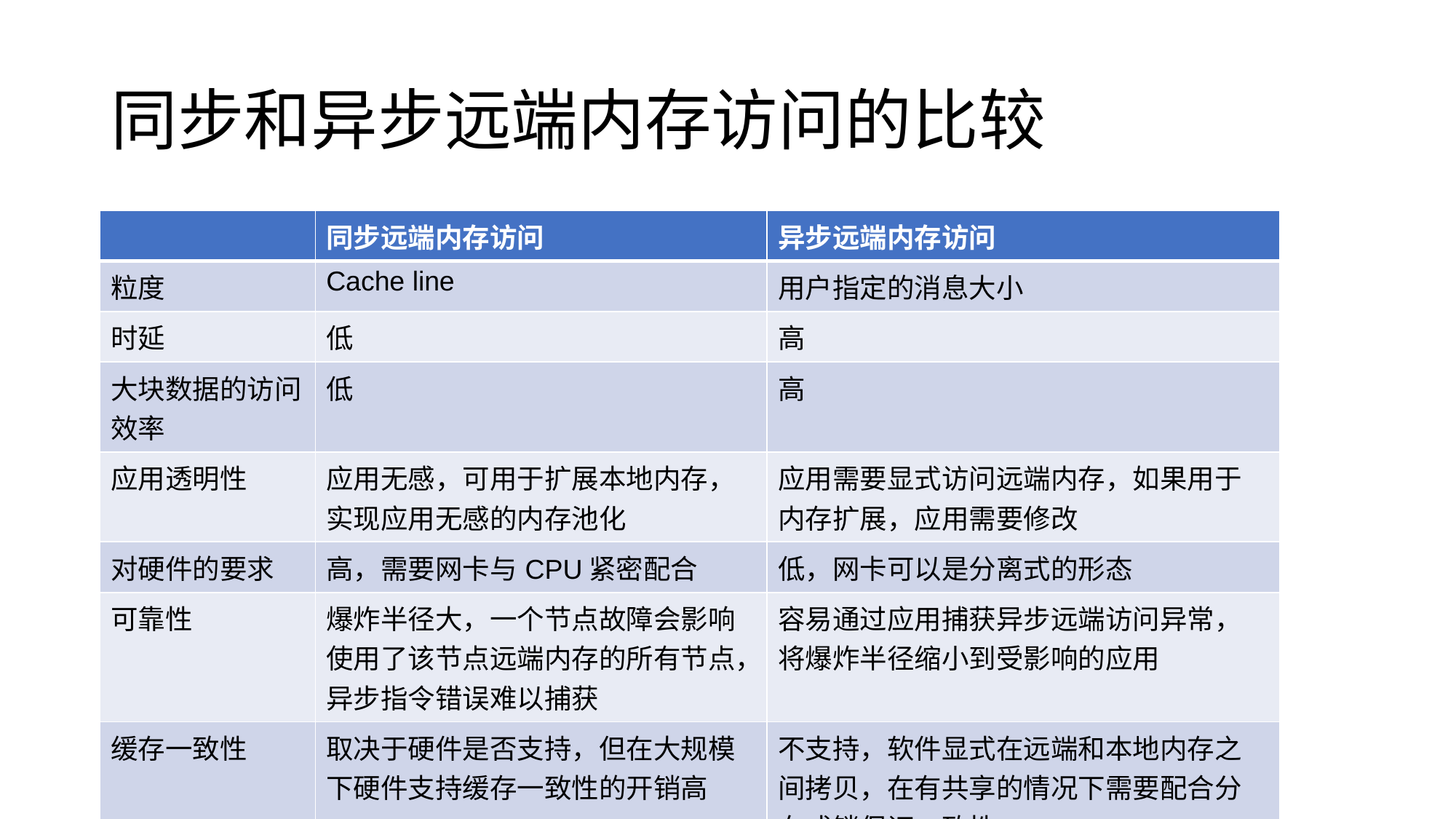

# 同步和异步远端内存访问的比较
|  | 同步远端内存访问 | 异步远端内存访问 |
| --- | --- | --- |
| 粒度 | Cache line | 用户指定的消息大小 |
| 时延 | 低 | 高 |
| 大块数据的访问效率 | 低 | 高 |
| 应用透明性 | 应用无感，可用于扩展本地内存，实现应用无感的内存池化 | 应用需要显式访问远端内存，如果用于内存扩展，应用需要修改 |
| 对硬件的要求 | 高，需要网卡与CPU紧密配合 | 低，网卡可以是分离式的形态 |
| 可靠性 | 爆炸半径大，一个节点故障会影响使用了该节点远端内存的所有节点，异步指令错误难以捕获 | 容易通过应用捕获异步远端访问异常，将爆炸半径缩小到受影响的应用 |
| 缓存一致性 | 取决于硬件是否支持，但在大规模下硬件支持缓存一致性的开销高 | 不支持，软件显式在远端和本地内存之间拷贝，在有共享的情况下需要配合分布式锁保证一致性 |